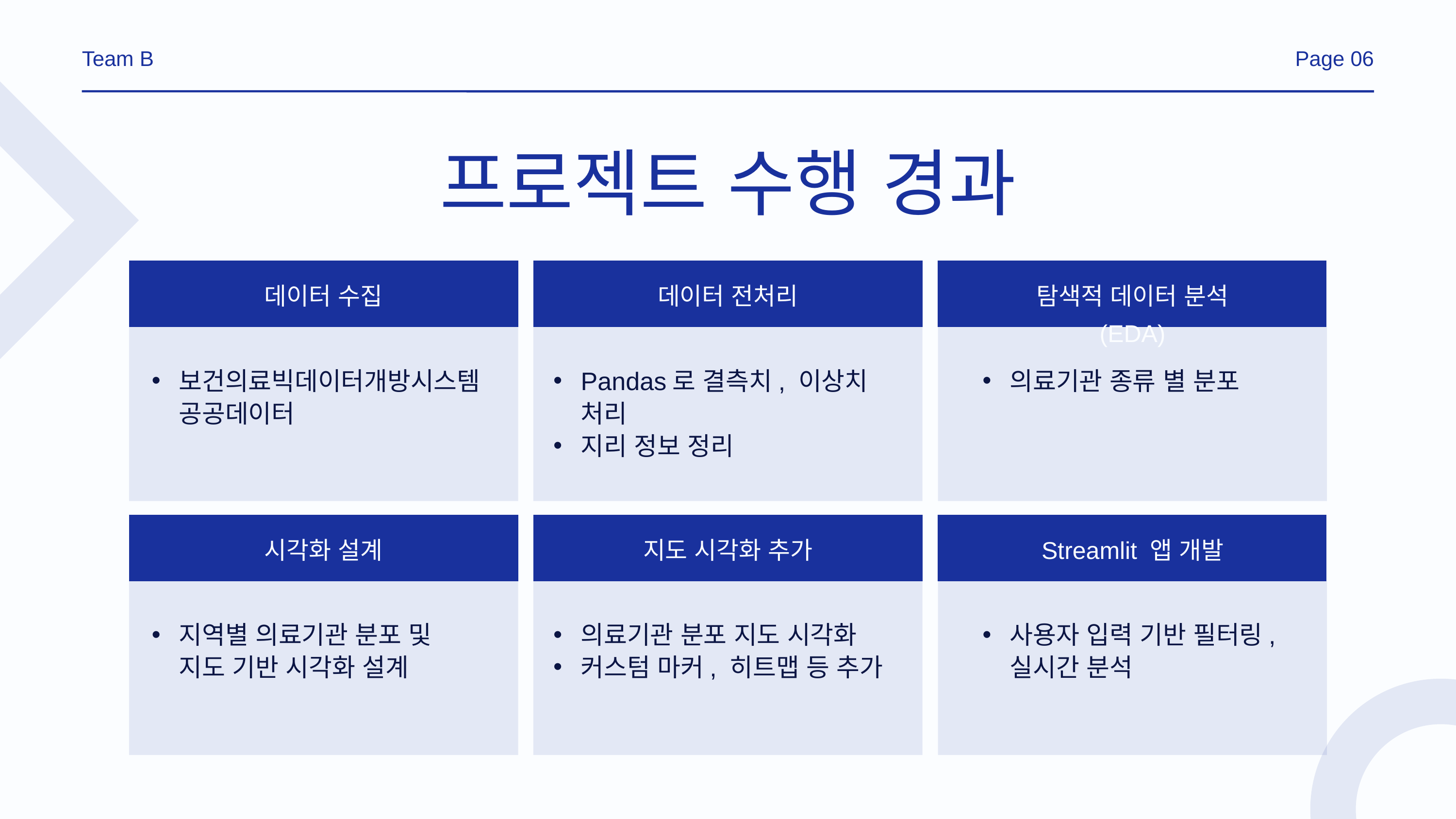

Team B
Page 06

프로젝트 수행 경과

데이터 수집
데이터 전처리
탐색적 데이터 분석 (EDA)

보건의료빅데이터개방시스템 공공데이터
Pandas로 결측치, 이상치 처리
지리 정보 정리
의료기관 종류 별 분포

시각화 설계
지도 시각화 추가
Streamlit 앱 개발

지역별 의료기관 분포 및 지도 기반 시각화 설계
의료기관 분포 지도 시각화
커스텀 마커, 히트맵 등 추가
사용자 입력 기반 필터링, 실시간 분석